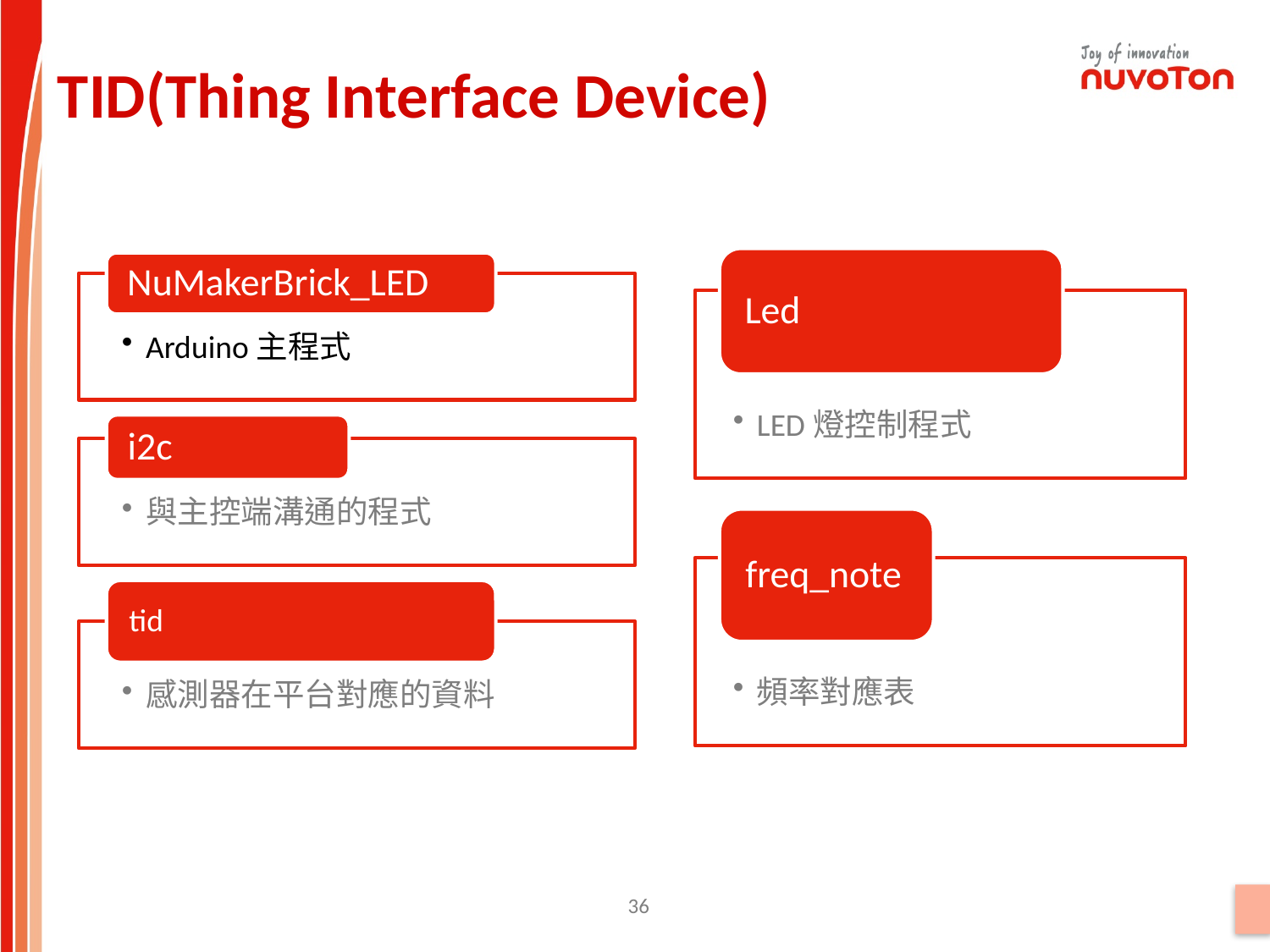

TID(Thing Interface Device)

LED燈控制程式
Led
頻率對應表
freq_note
Arduino主程式
NuMakerBrick_LED
與主控端溝通的程式
i2c
感測器在平台對應的資料
tid
36